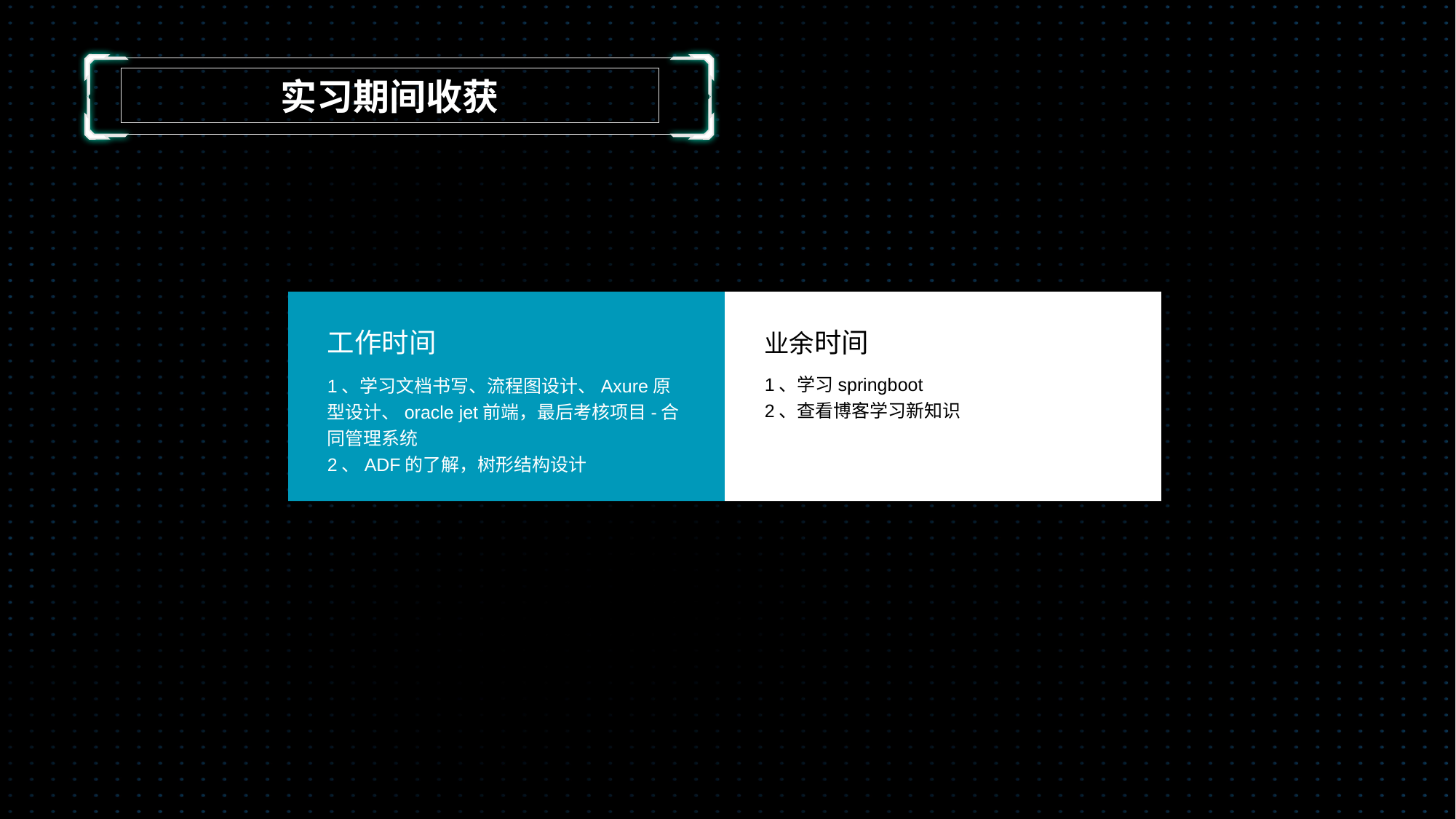

实习期间收获

工作时间
业余时间
1、学习springboot
2、查看博客学习新知识
1、学习文档书写、流程图设计、Axure原型设计、oracle jet前端，最后考核项目-合同管理系统
2、ADF的了解，树形结构设计